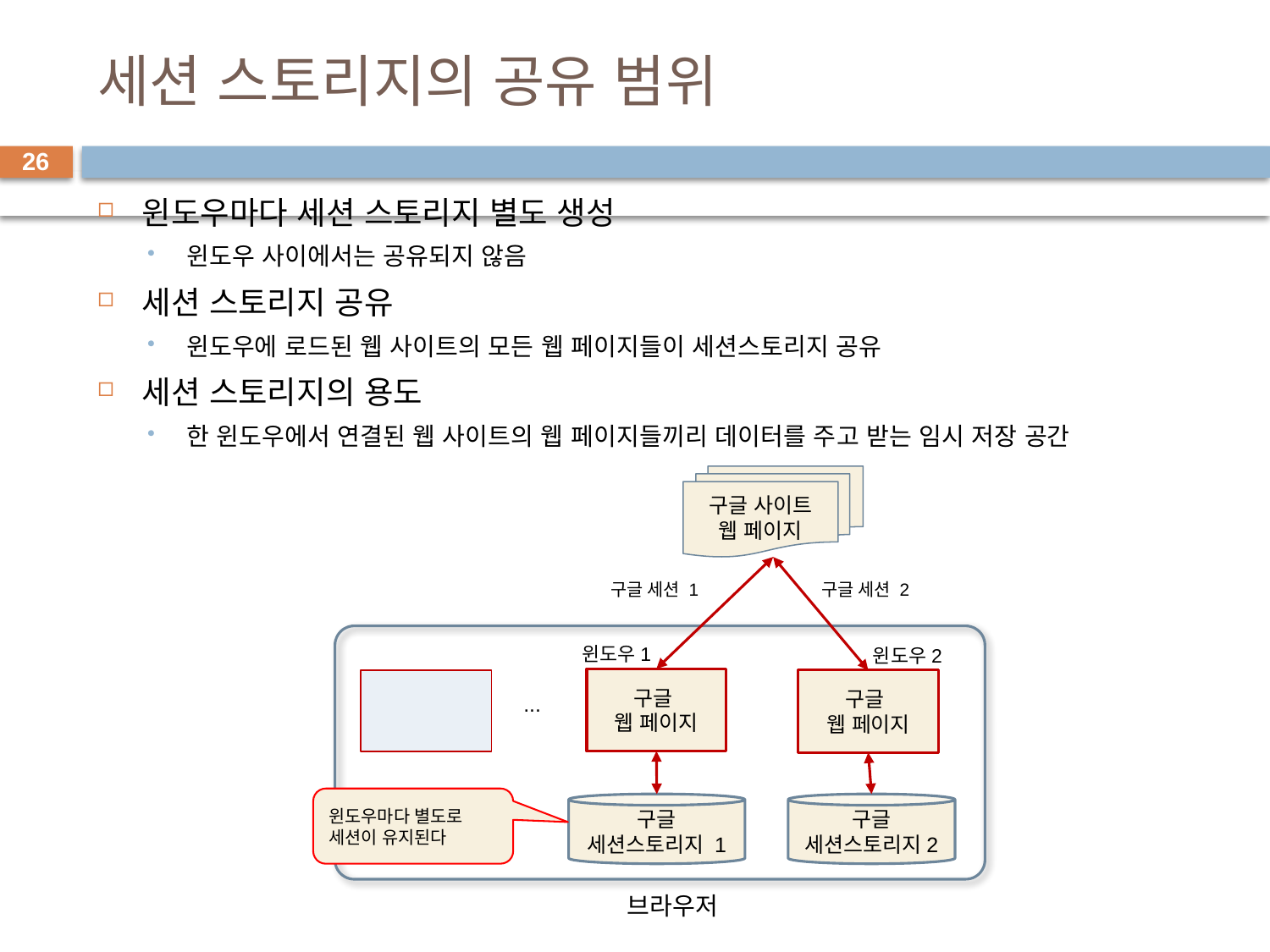

# 세션 스토리지의 공유 범위
26
윈도우마다 세션 스토리지 별도 생성
윈도우 사이에서는 공유되지 않음
세션 스토리지 공유
윈도우에 로드된 웹 사이트의 모든 웹 페이지들이 세션스토리지 공유
세션 스토리지의 용도
한 윈도우에서 연결된 웹 사이트의 웹 페이지들끼리 데이터를 주고 받는 임시 저장 공간
구글 사이트
웹 페이지
구글 세션 1
구글 세션 2

윈도우1
윈도우2
...
구글
웹 페이지
구글
웹 페이지

...
윈도우마다 별도로 세션이 유지된다
구글
세션스토리지 1
구글
세션스토리지2
브라우저